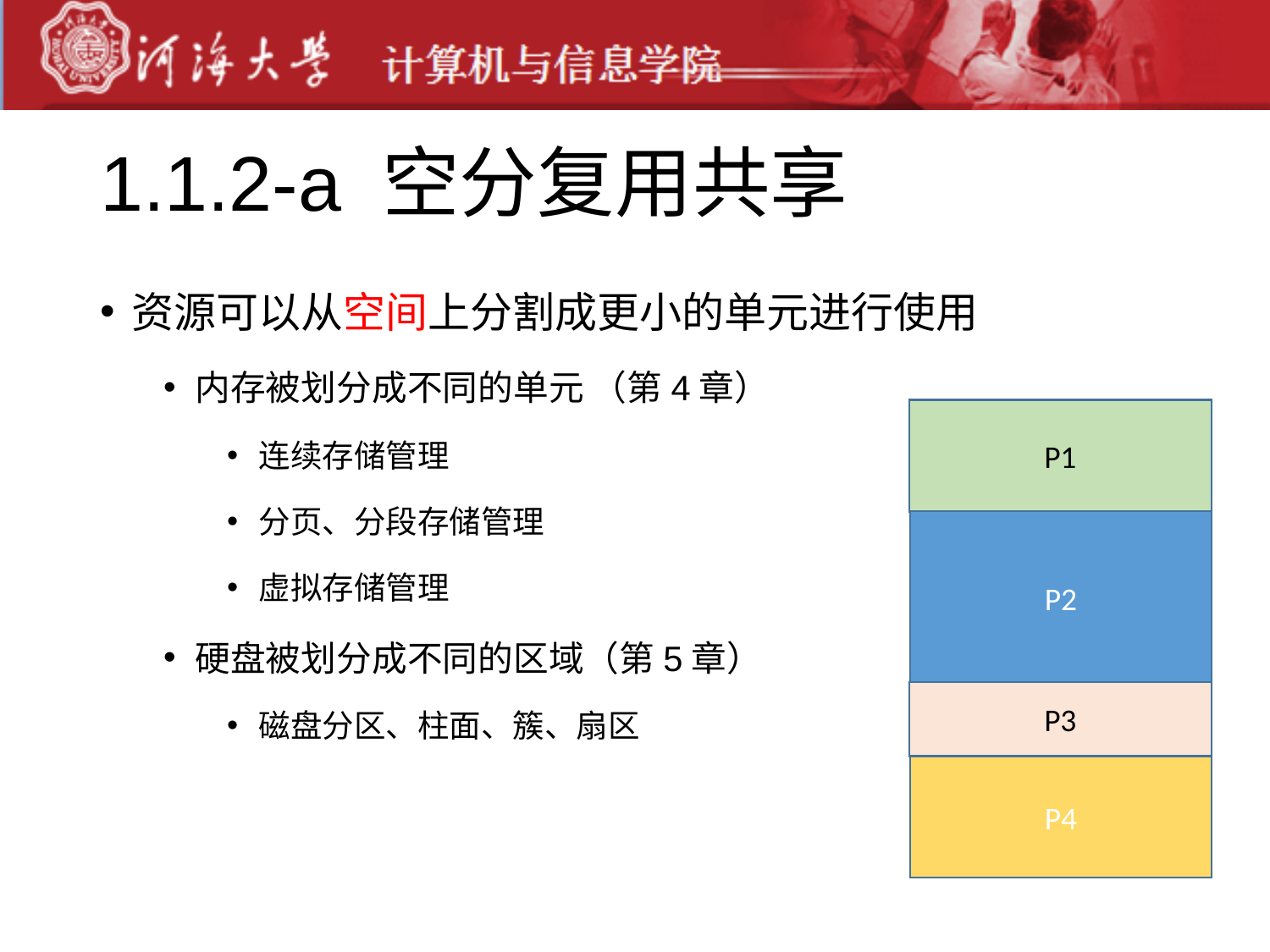

# 1.1.2-a 空分复用共享
资源可以从空间上分割成更小的单元进行使用
内存被划分成不同的单元 （第4章）
连续存储管理
分页、分段存储管理
虚拟存储管理
硬盘被划分成不同的区域（第5章）
磁盘分区、柱面、簇、扇区
P1
P2
P3
P4